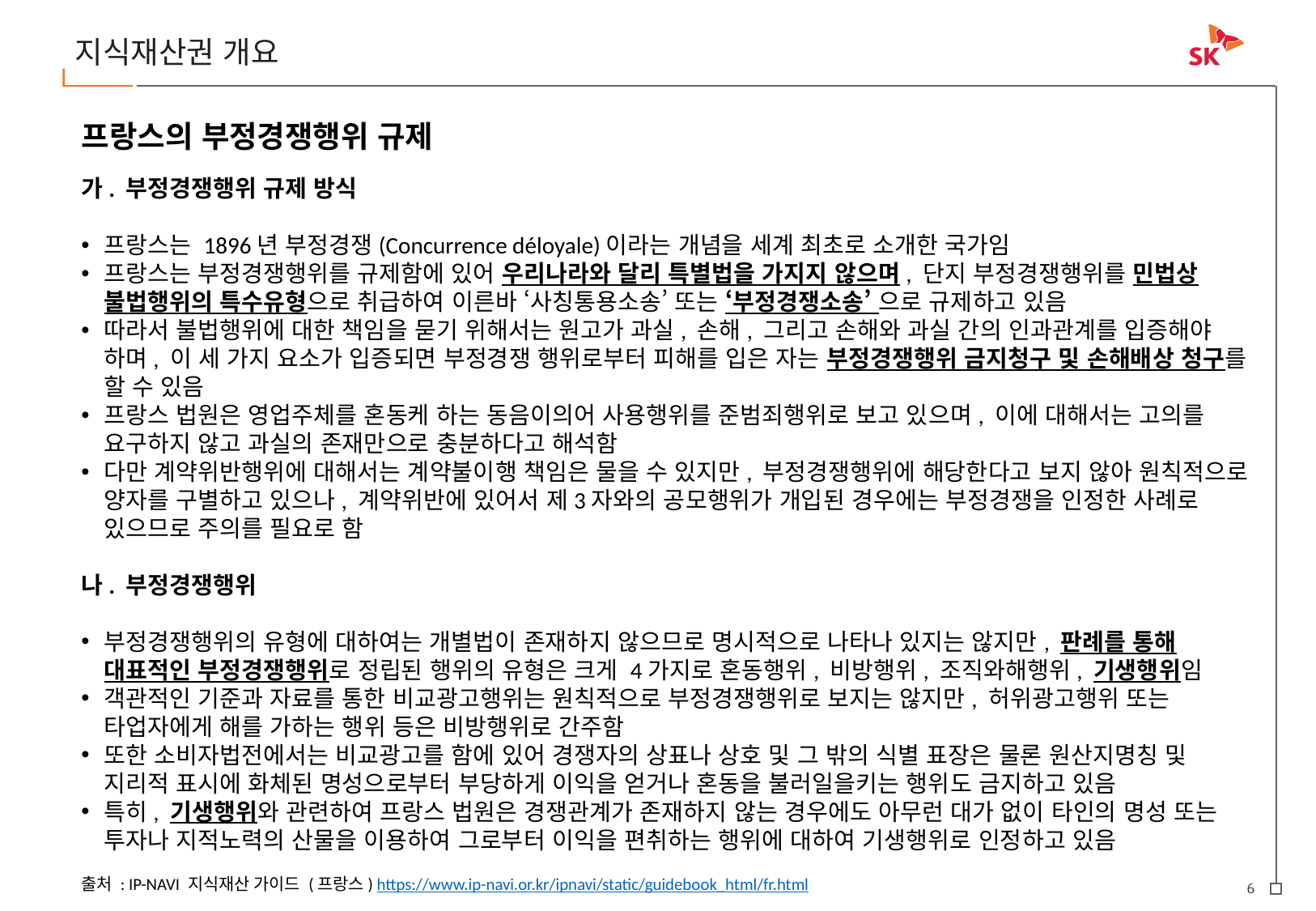

지식재산권 개요
프랑스의 부정경쟁행위 규제
가. 부정경쟁행위 규제 방식

프랑스는 1896년 부정경쟁(Concurrence déloyale)이라는 개념을 세계 최초로 소개한 국가임
프랑스는 부정경쟁행위를 규제함에 있어 우리나라와 달리 특별법을 가지지 않으며, 단지 부정경쟁행위를 민법상 불법행위의 특수유형으로 취급하여 이른바 ‘사칭통용소송’ 또는 ‘부정경쟁소송’ 으로 규제하고 있음
따라서 불법행위에 대한 책임을 묻기 위해서는 원고가 과실, 손해, 그리고 손해와 과실 간의 인과관계를 입증해야 하며, 이 세 가지 요소가 입증되면 부정경쟁 행위로부터 피해를 입은 자는 부정경쟁행위 금지청구 및 손해배상 청구를 할 수 있음
프랑스 법원은 영업주체를 혼동케 하는 동음이의어 사용행위를 준범죄행위로 보고 있으며, 이에 대해서는 고의를 요구하지 않고 과실의 존재만으로 충분하다고 해석함
다만 계약위반행위에 대해서는 계약불이행 책임은 물을 수 있지만, 부정경쟁행위에 해당한다고 보지 않아 원칙적으로 양자를 구별하고 있으나, 계약위반에 있어서 제3자와의 공모행위가 개입된 경우에는 부정경쟁을 인정한 사례로 있으므로 주의를 필요로 함

나. 부정경쟁행위

부정경쟁행위의 유형에 대하여는 개별법이 존재하지 않으므로 명시적으로 나타나 있지는 않지만, 판례를 통해 대표적인 부정경쟁행위로 정립된 행위의 유형은 크게 4가지로 혼동행위, 비방행위, 조직와해행위, 기생행위임
객관적인 기준과 자료를 통한 비교광고행위는 원칙적으로 부정경쟁행위로 보지는 않지만, 허위광고행위 또는 타업자에게 해를 가하는 행위 등은 비방행위로 간주함
또한 소비자법전에서는 비교광고를 함에 있어 경쟁자의 상표나 상호 및 그 밖의 식별 표장은 물론 원산지명칭 및 지리적 표시에 화체된 명성으로부터 부당하게 이익을 얻거나 혼동을 불러일을키는 행위도 금지하고 있음
특히, 기생행위와 관련하여 프랑스 법원은 경쟁관계가 존재하지 않는 경우에도 아무런 대가 없이 타인의 명성 또는 투자나 지적노력의 산물을 이용하여 그로부터 이익을 편취하는 행위에 대하여 기생행위로 인정하고 있음
출처 : IP-NAVI 지식재산 가이드 (프랑스) https://www.ip-navi.or.kr/ipnavi/static/guidebook_html/fr.html